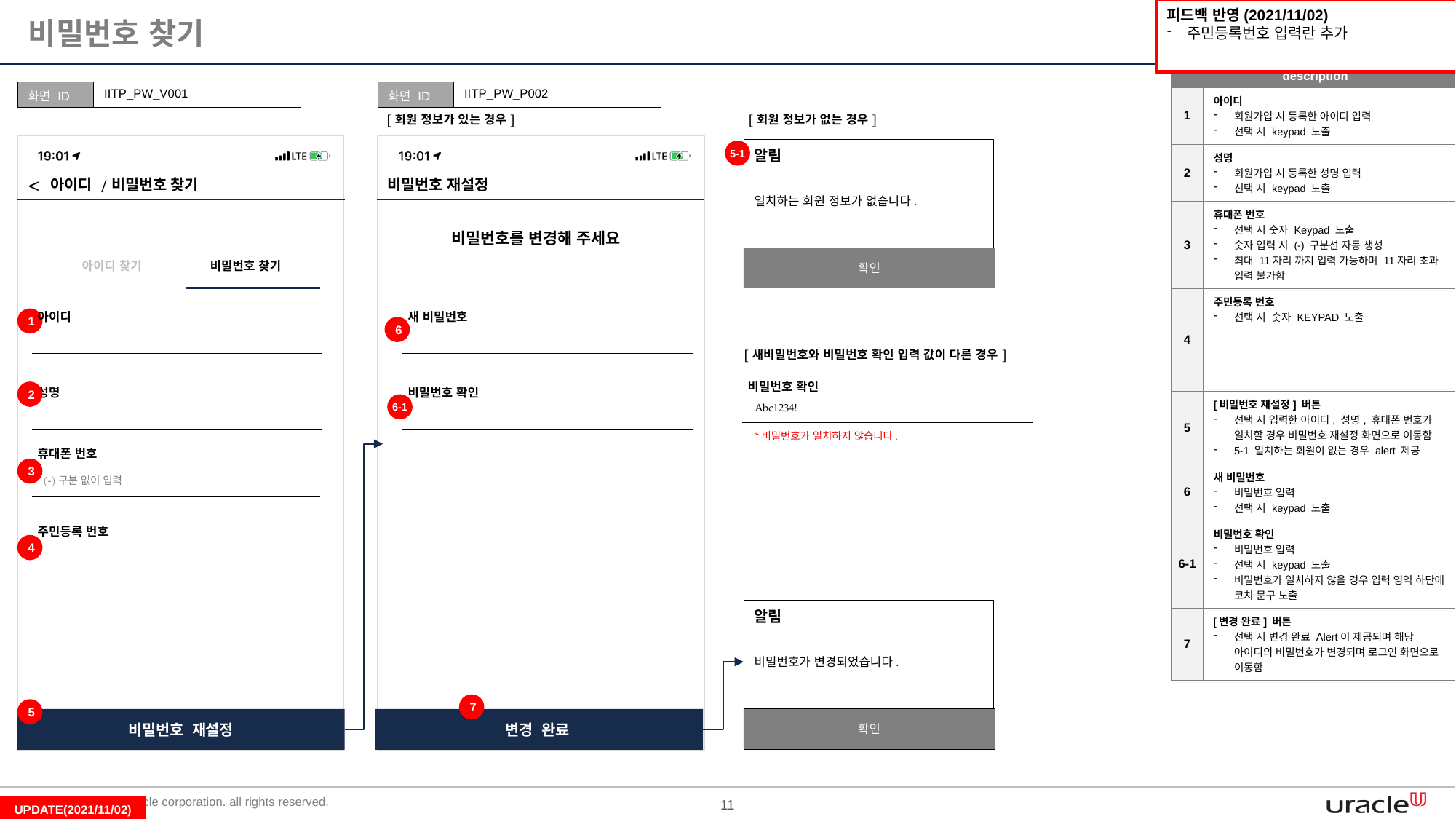

피드백 반영(2021/11/02)
주민등록번호 입력란 추가
비밀번호 찾기
| description |  |
| --- | --- |
| 1 | 아이디 회원가입 시 등록한 아이디 입력 선택 시 keypad 노출 |
| 2 | 성명 회원가입 시 등록한 성명 입력 선택 시 keypad 노출 |
| 3 | 휴대폰 번호 선택 시 숫자 Keypad 노출 숫자 입력 시 (-) 구분선 자동 생성 최대 11자리 까지 입력 가능하며 11자리 초과 입력 불가함 |
| 4 | 주민등록 번호 선택 시 숫자 KEYPAD 노출 |
| 5 | [비밀번호 재설정] 버튼 선택 시 입력한 아이디, 성명, 휴대폰 번호가 일치할 경우 비밀번호 재설정 화면으로 이동함 5-1 일치하는 회원이 없는 경우 alert 제공 |
| 6 | 새 비밀번호 비밀번호 입력 선택 시 keypad 노출 |
| 6-1 | 비밀번호 확인 비밀번호 입력 선택 시 keypad 노출 비밀번호가 일치하지 않을 경우 입력 영역 하단에 코치 문구 노출 |
| 7 | [변경 완료] 버튼 선택 시 변경 완료 Alert이 제공되며 해당 아이디의 비밀번호가 변경되며 로그인 화면으로 이동함 |
| 화면 ID | IITP\_PW\_V001 |
| --- | --- |
| 화면 ID | IITP\_PW\_P002 |
| --- | --- |
[회원 정보가 있는 경우]
[회원 정보가 없는 경우]

5-1
알림
<  아이디 /비밀번호 찾기
비밀번호 재설정
일치하는 회원 정보가 없습니다.
비밀번호를 변경해 주세요
확인
아이디 찾기
비밀번호 찾기
아이디
새 비밀번호
1
6
[새비밀번호와 비밀번호 확인 입력 값이 다른 경우]
비밀번호 확인
성명
비밀번호 확인
2
6-1
Abc1234!
*비밀번호가 일치하지 않습니다.
휴대폰 번호
3
(-)구분 없이 입력
주민등록 번호
4

알림
비밀번호가 변경되었습니다.
7
5
확인
비밀번호  재설정
변경  완료
UPDATE(2021/11/02)